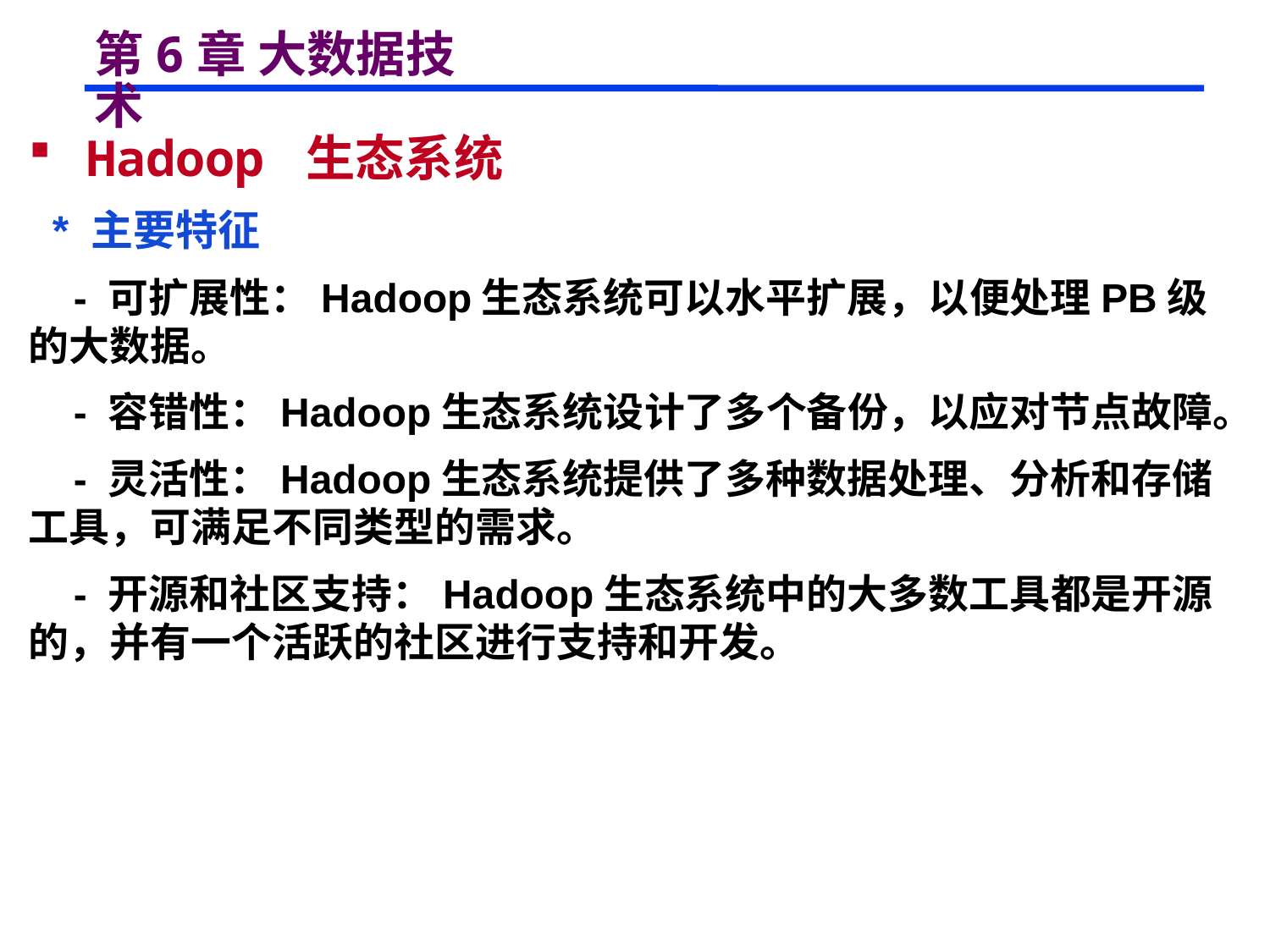

# 第6章 大数据技术
 Hadoop 生态系统
  * 主要特征
    - 可扩展性：Hadoop生态系统可以水平扩展，以便处理PB级的大数据。
    - 容错性：Hadoop生态系统设计了多个备份，以应对节点故障。
    - 灵活性：Hadoop生态系统提供了多种数据处理、分析和存储工具，可满足不同类型的需求。
    - 开源和社区支持：Hadoop生态系统中的大多数工具都是开源的，并有一个活跃的社区进行支持和开发。